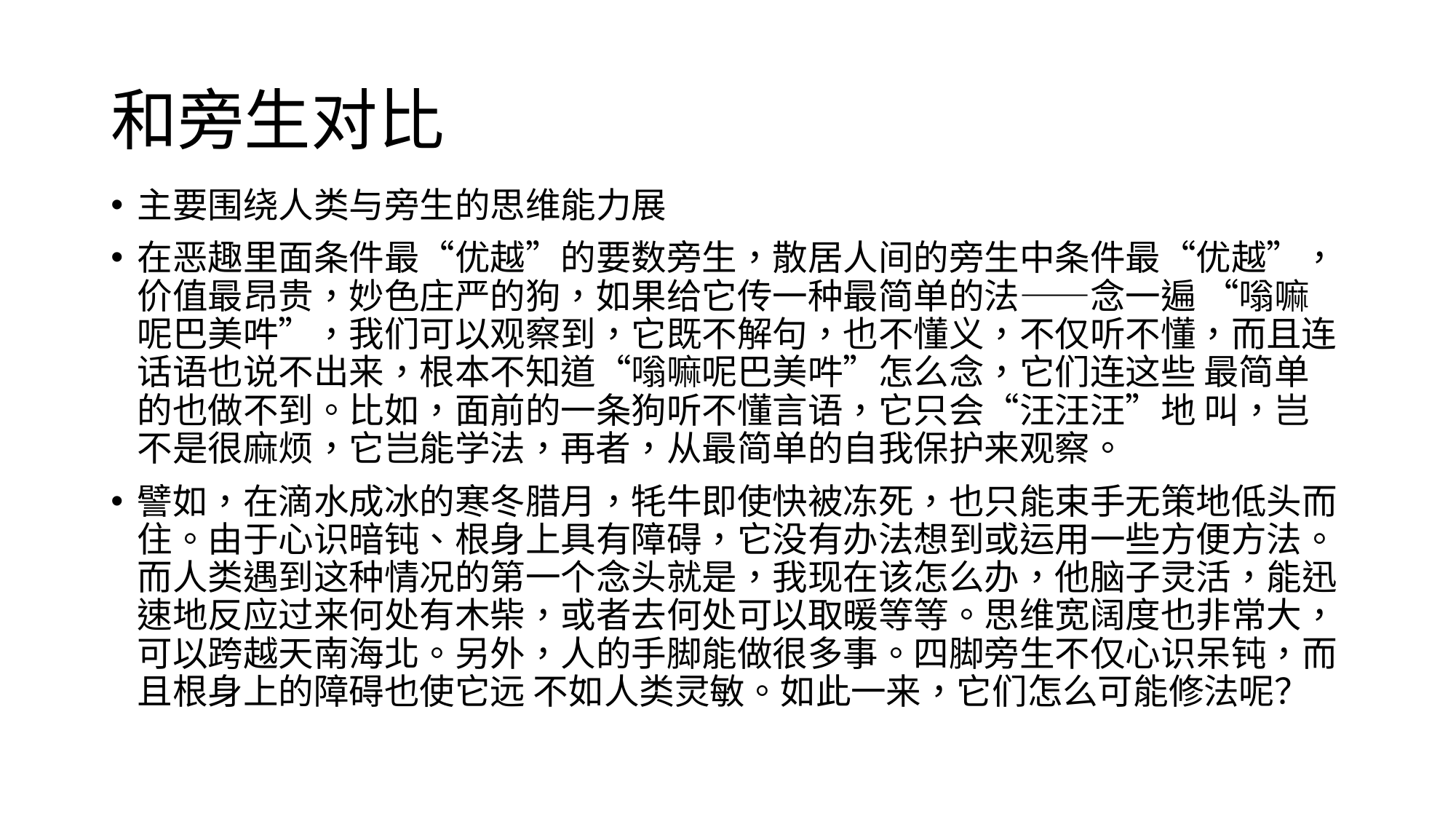

# 和旁生对比
主要围绕人类与旁生的思维能力展
在恶趣里面条件最“优越”的要数旁生，散居人间的旁生中条件最“优越”，价值最昂贵，妙色庄严的狗，如果给它传一种最简单的法——念一遍 “嗡嘛呢巴美吽”，我们可以观察到，它既不解句，也不懂义，不仅听不懂，而且连话语也说不出来，根本不知道“嗡嘛呢巴美吽”怎么念，它们连这些 最简单的也做不到。比如，面前的一条狗听不懂言语，它只会“汪汪汪”地 叫，岂不是很麻烦，它岂能学法，再者，从最简单的自我保护来观察。
譬如，在滴水成冰的寒冬腊月，牦牛即使快被冻死，也只能束手无策地低头而住。由于心识暗钝、根身上具有障碍，它没有办法想到或运用一些方便方法。而人类遇到这种情况的第一个念头就是，我现在该怎么办，他脑子灵活，能迅速地反应过来何处有木柴，或者去何处可以取暖等等。思维宽阔度也非常大，可以跨越天南海北。另外，人的手脚能做很多事。四脚旁生不仅心识呆钝，而且根身上的障碍也使它远 不如人类灵敏。如此一来，它们怎么可能修法呢？